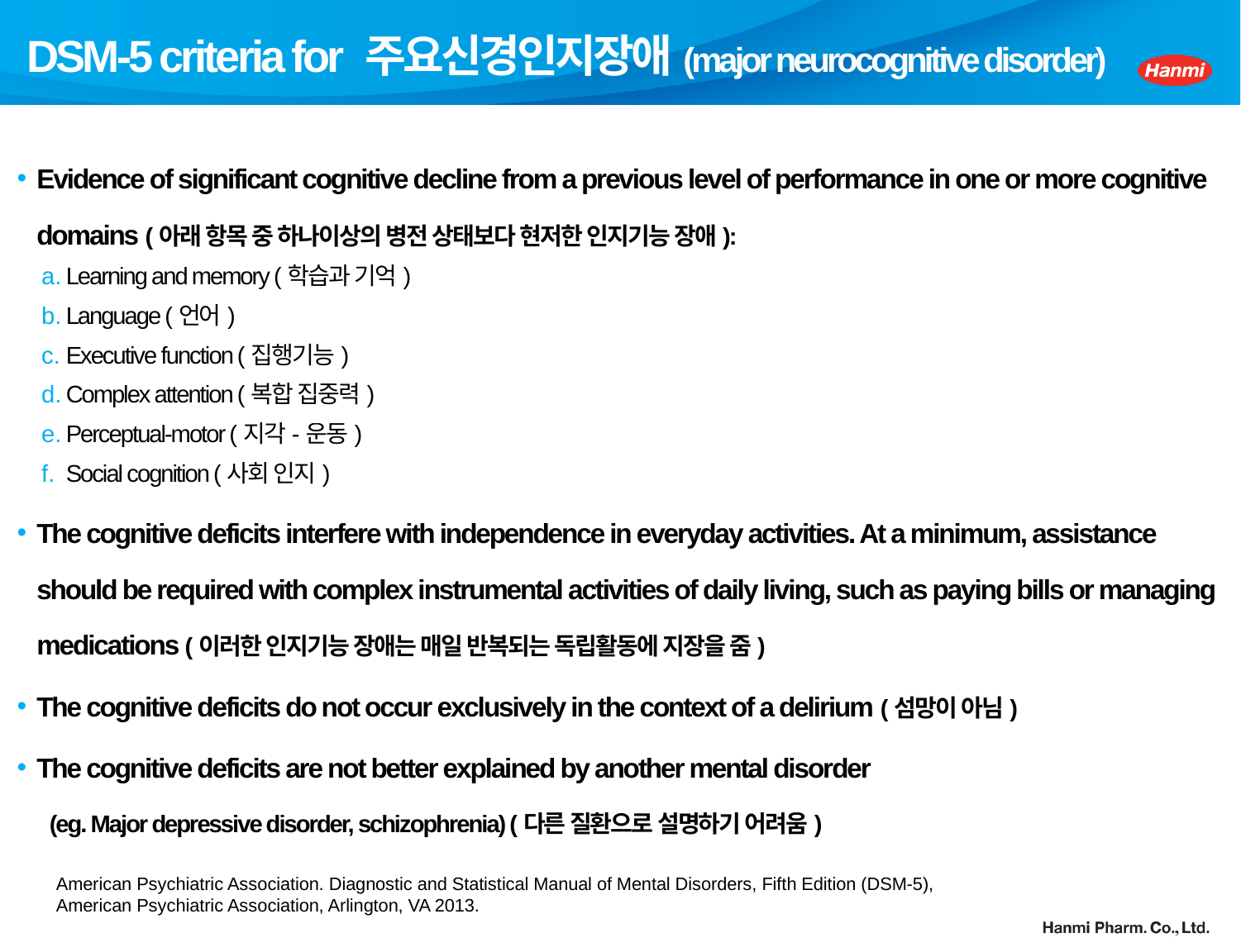

# DSM-5 criteria for 주요신경인지장애(major neurocognitive disorder)
Evidence of significant cognitive decline from a previous level of performance in one or more cognitive domains (아래 항목 중 하나이상의 병전 상태보다 현저한 인지기능 장애):
Learning and memory (학습과 기억)
Language (언어)
Executive function (집행기능)
Complex attention (복합 집중력)
Perceptual-motor (지각-운동)
Social cognition (사회 인지)
The cognitive deficits interfere with independence in everyday activities. At a minimum, assistance should be required with complex instrumental activities of daily living, such as paying bills or managing medications (이러한 인지기능 장애는 매일 반복되는 독립활동에 지장을 줌)
The cognitive deficits do not occur exclusively in the context of a delirium (섬망이 아님)
The cognitive deficits are not better explained by another mental disorder
      (eg. Major depressive disorder, schizophrenia) (다른 질환으로 설명하기 어려움)
American Psychiatric Association. Diagnostic and Statistical Manual of Mental Disorders, Fifth Edition (DSM-5),
American Psychiatric Association, Arlington, VA 2013.